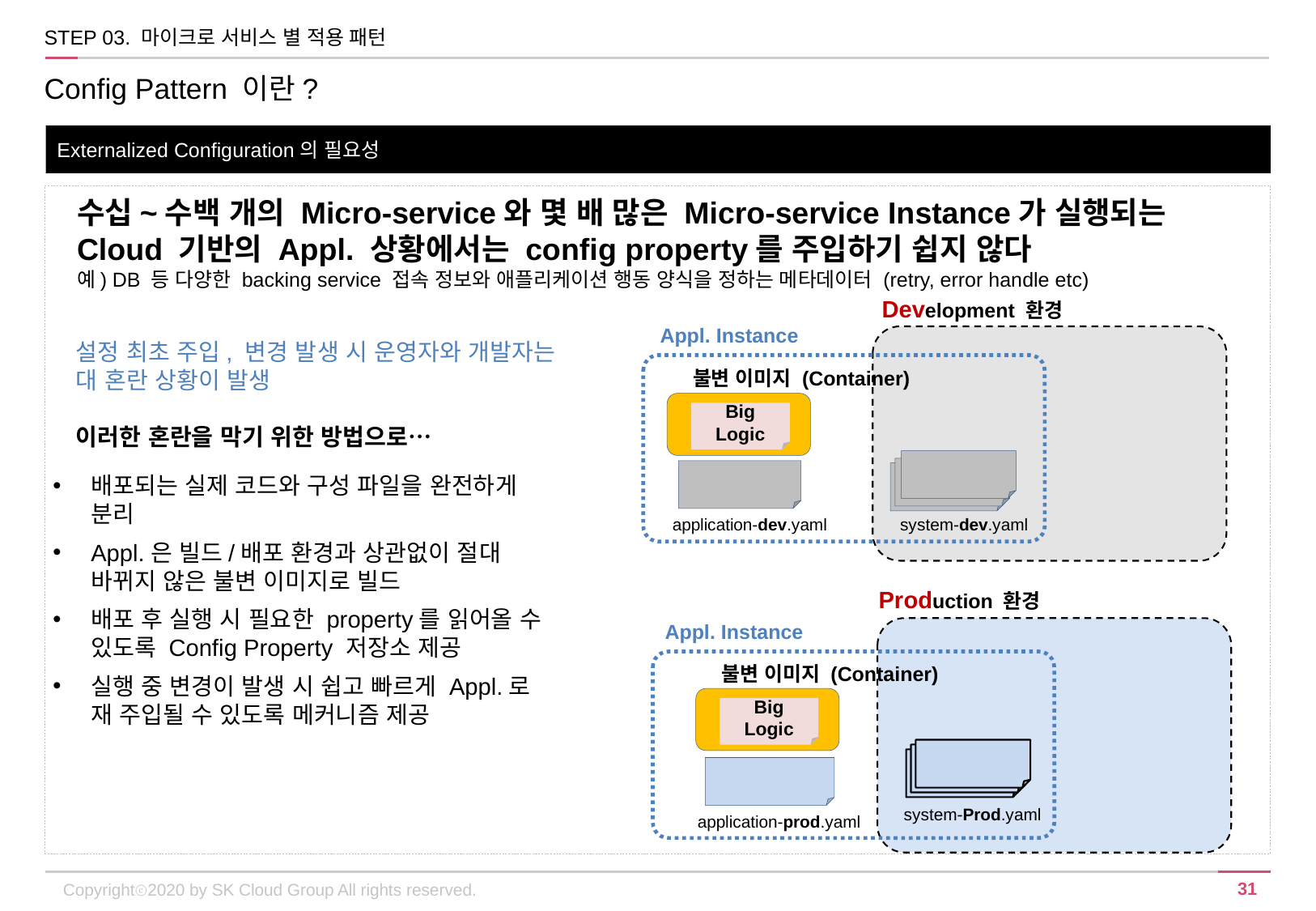

STEP 03. 마이크로 서비스 별 적용 패턴
Config Pattern 이란?
Externalized Configuration의 필요성
수십~수백 개의 Micro-service와 몇 배 많은 Micro-service Instance가 실행되는 Cloud 기반의 Appl. 상황에서는 config property를 주입하기 쉽지 않다
예) DB 등 다양한 backing service 접속 정보와 애플리케이션 행동 양식을 정하는 메타데이터 (retry, error handle etc)
Development 환경
Appl. Instance

설정 최초 주입, 변경 발생 시 운영자와 개발자는
대 혼란 상황이 발생

이러한 혼란을 막기 위한 방법으로…

불변 이미지 (Container)

Big Logic

배포되는 실제 코드와 구성 파일을 완전하게 분리
Appl.은 빌드/배포 환경과 상관없이 절대 바뀌지 않은 불변 이미지로 빌드
배포 후 실행 시 필요한 property를 읽어올 수 있도록 Config Property 저장소 제공
실행 중 변경이 발생 시 쉽고 빠르게 Appl.로 재 주입될 수 있도록 메커니즘 제공
application-dev.yaml
system-dev.yaml
Production 환경
Appl. Instance

불변 이미지 (Container)

Big Logic

system-Prod.yaml
application-prod.yaml
Copyrightⓒ2020 by SK Cloud Group All rights reserved.